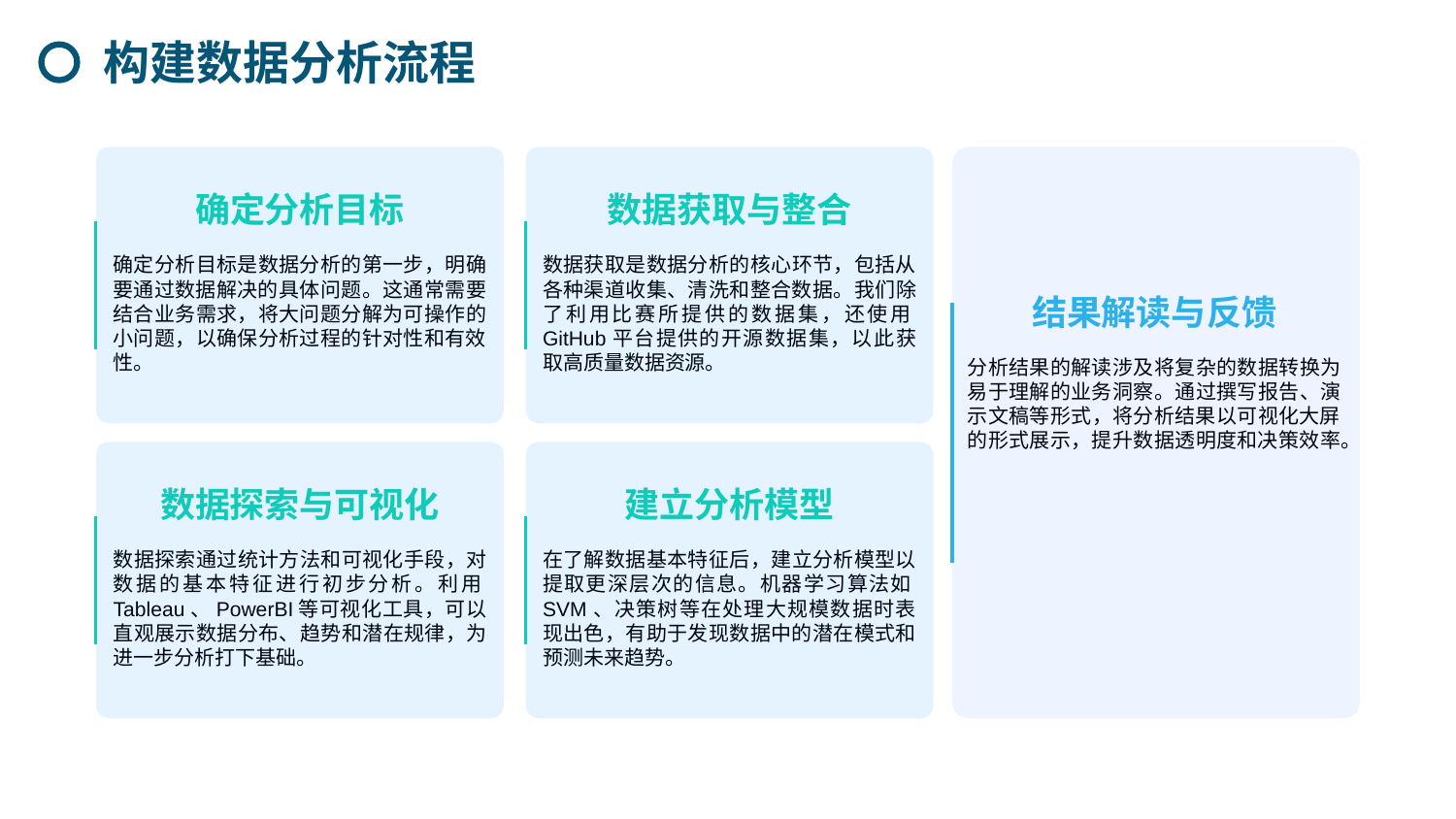

构建数据分析流程

确定分析目标
数据获取与整合

确定分析目标是数据分析的第一步，明确要通过数据解决的具体问题。这通常需要结合业务需求，将大问题分解为可操作的小问题，以确保分析过程的针对性和有效性。
数据获取是数据分析的核心环节，包括从各种渠道收集、清洗和整合数据。我们除了利用比赛所提供的数据集，还使用GitHub平台提供的开源数据集，以此获取高质量数据资源。
结果解读与反馈

分析结果的解读涉及将复杂的数据转换为易于理解的业务洞察。通过撰写报告、演示文稿等形式，将分析结果以可视化大屏的形式展示，提升数据透明度和决策效率。

数据探索与可视化
建立分析模型

数据探索通过统计方法和可视化手段，对数据的基本特征进行初步分析。利用Tableau、PowerBI等可视化工具，可以直观展示数据分布、趋势和潜在规律，为进一步分析打下基础。
在了解数据基本特征后，建立分析模型以提取更深层次的信息。机器学习算法如SVM、决策树等在处理大规模数据时表现出色，有助于发现数据中的潜在模式和预测未来趋势。